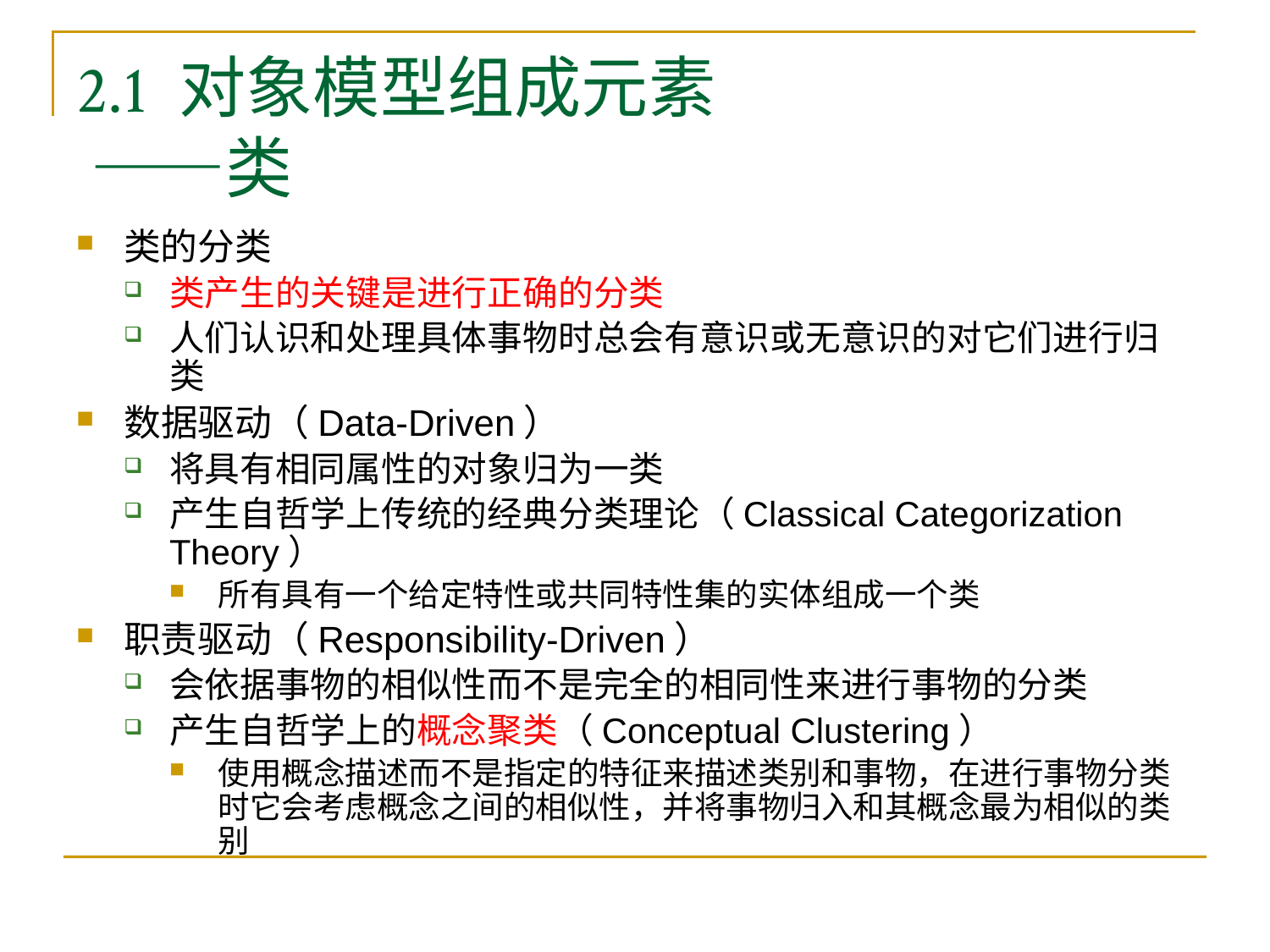

# 2.1 对象模型组成元素 ——类
类的分类
类产生的关键是进行正确的分类
人们认识和处理具体事物时总会有意识或无意识的对它们进行归类
数据驱动（Data-Driven）
将具有相同属性的对象归为一类
产生自哲学上传统的经典分类理论（Classical Categorization Theory）
所有具有一个给定特性或共同特性集的实体组成一个类
职责驱动（Responsibility-Driven）
会依据事物的相似性而不是完全的相同性来进行事物的分类
产生自哲学上的概念聚类（Conceptual Clustering）
使用概念描述而不是指定的特征来描述类别和事物，在进行事物分类时它会考虑概念之间的相似性，并将事物归入和其概念最为相似的类别